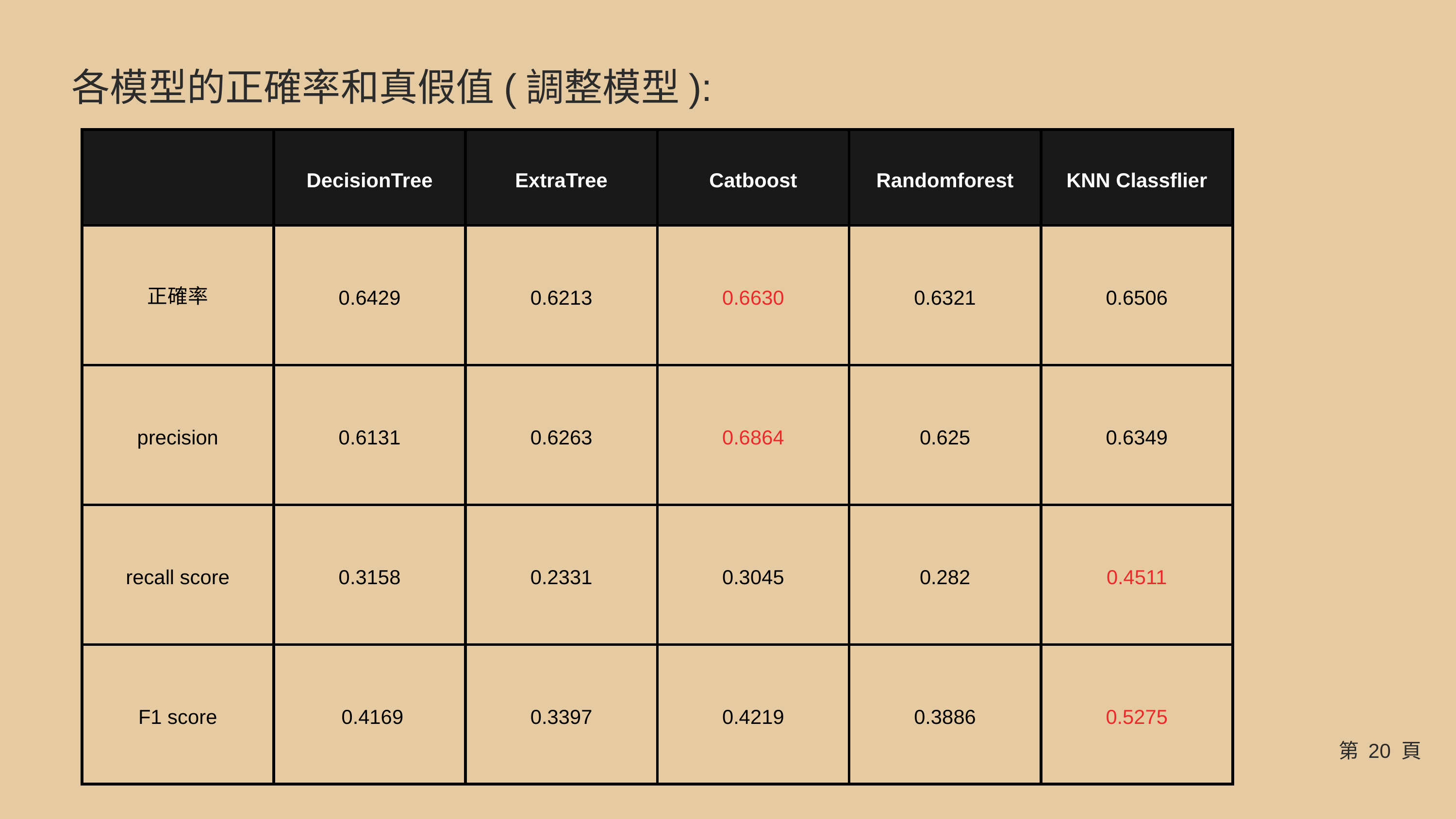

各模型的正確率和真假值(調整模型):
|  | DecisionTree | ExtraTree | Catboost | Randomforest | KNN Classflier |
| --- | --- | --- | --- | --- | --- |
| 正確率 | 0.6429 | 0.6213 | 0.6630 | 0.6321 | 0.6506 |
| precision | 0.6131 | 0.6263 | 0.6864 | 0.625 | 0.6349 |
| recall score | 0.3158 | 0.2331 | 0.3045 | 0.282 | 0.4511 |
| F1 score | 0.4169 | 0.3397 | 0.4219 | 0.3886 | 0.5275 |
第 20 頁